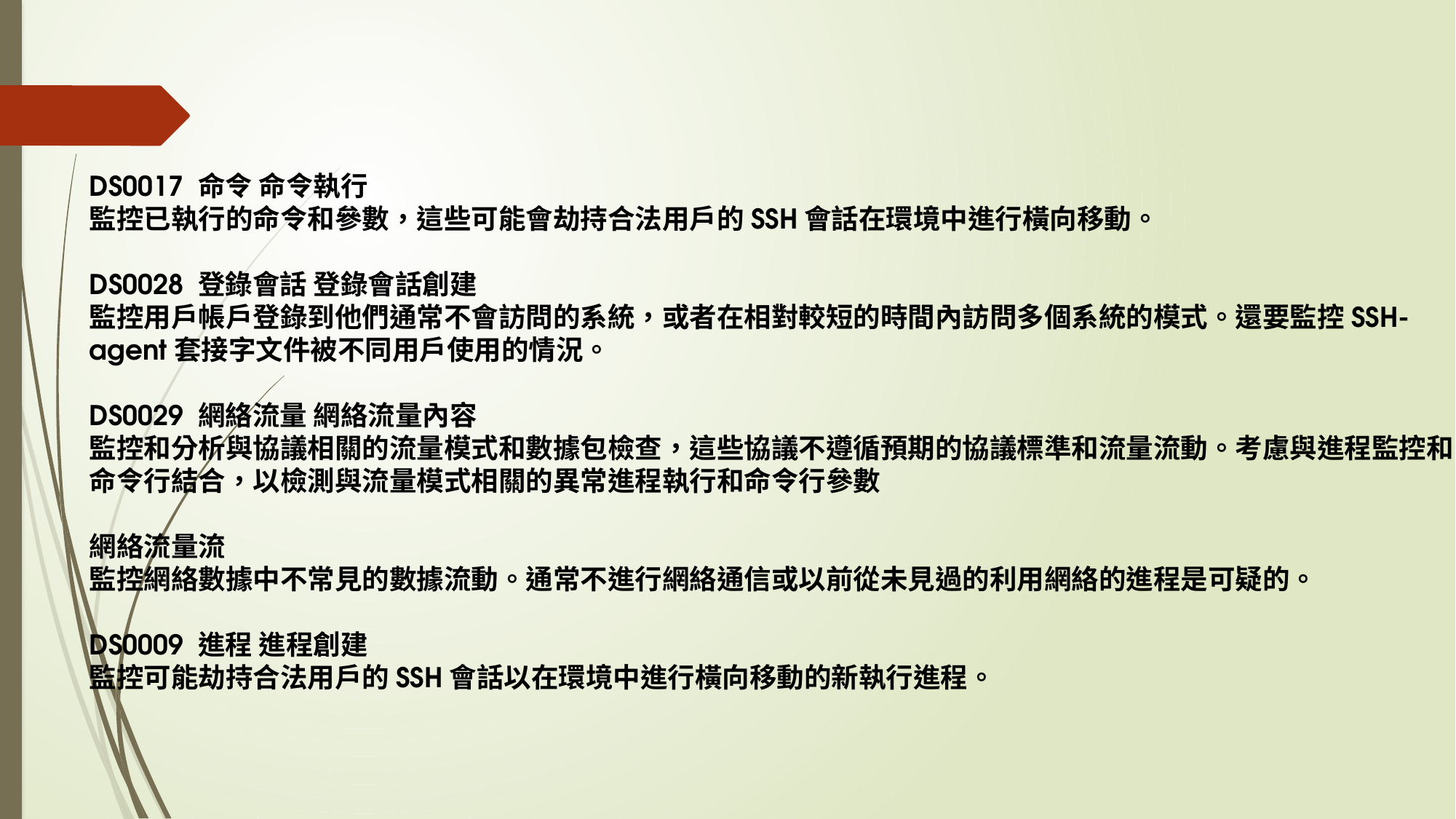

DS0017 命令 命令執行
監控已執行的命令和參數，這些可能會劫持合法用戶的SSH會話在環境中進行橫向移動。

DS0028 登錄會話 登錄會話創建
監控用戶帳戶登錄到他們通常不會訪問的系統，或者在相對較短的時間內訪問多個系統的模式。還要監控SSH-agent套接字文件被不同用戶使用的情況。

DS0029 網絡流量 網絡流量內容
監控和分析與協議相關的流量模式和數據包檢查，這些協議不遵循預期的協議標準和流量流動。考慮與進程監控和命令行結合，以檢測與流量模式相關的異常進程執行和命令行參數

網絡流量流
監控網絡數據中不常見的數據流動。通常不進行網絡通信或以前從未見過的利用網絡的進程是可疑的。

DS0009 進程 進程創建
監控可能劫持合法用戶的SSH會話以在環境中進行橫向移動的新執行進程。